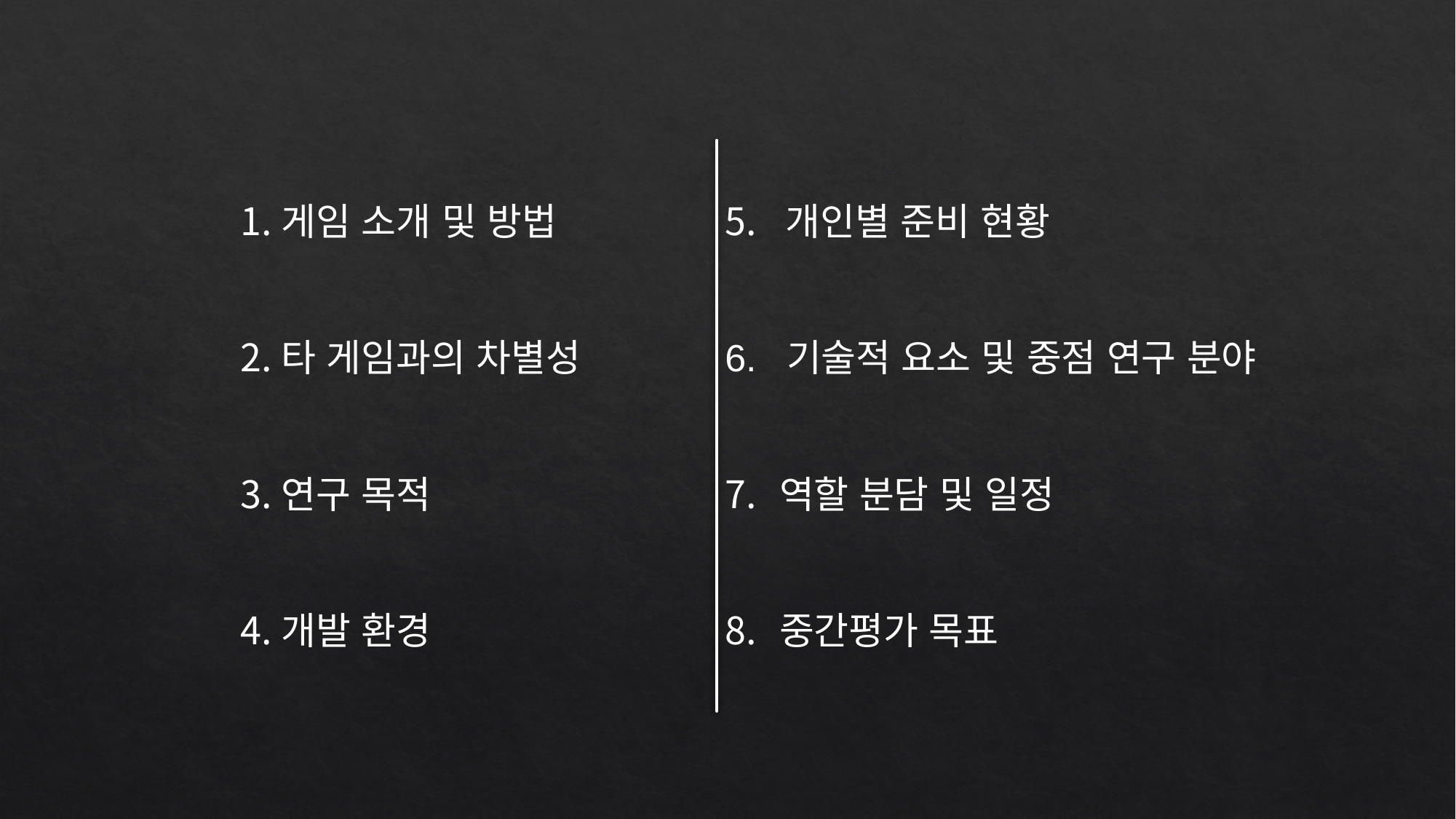

게임 소개 및 방법

타 게임과의 차별성

연구 목적

개발 환경

 개인별 준비 현황

6.  기술적 요소 및 중점 연구 분야

역할 분담 및 일정

중간평가 목표